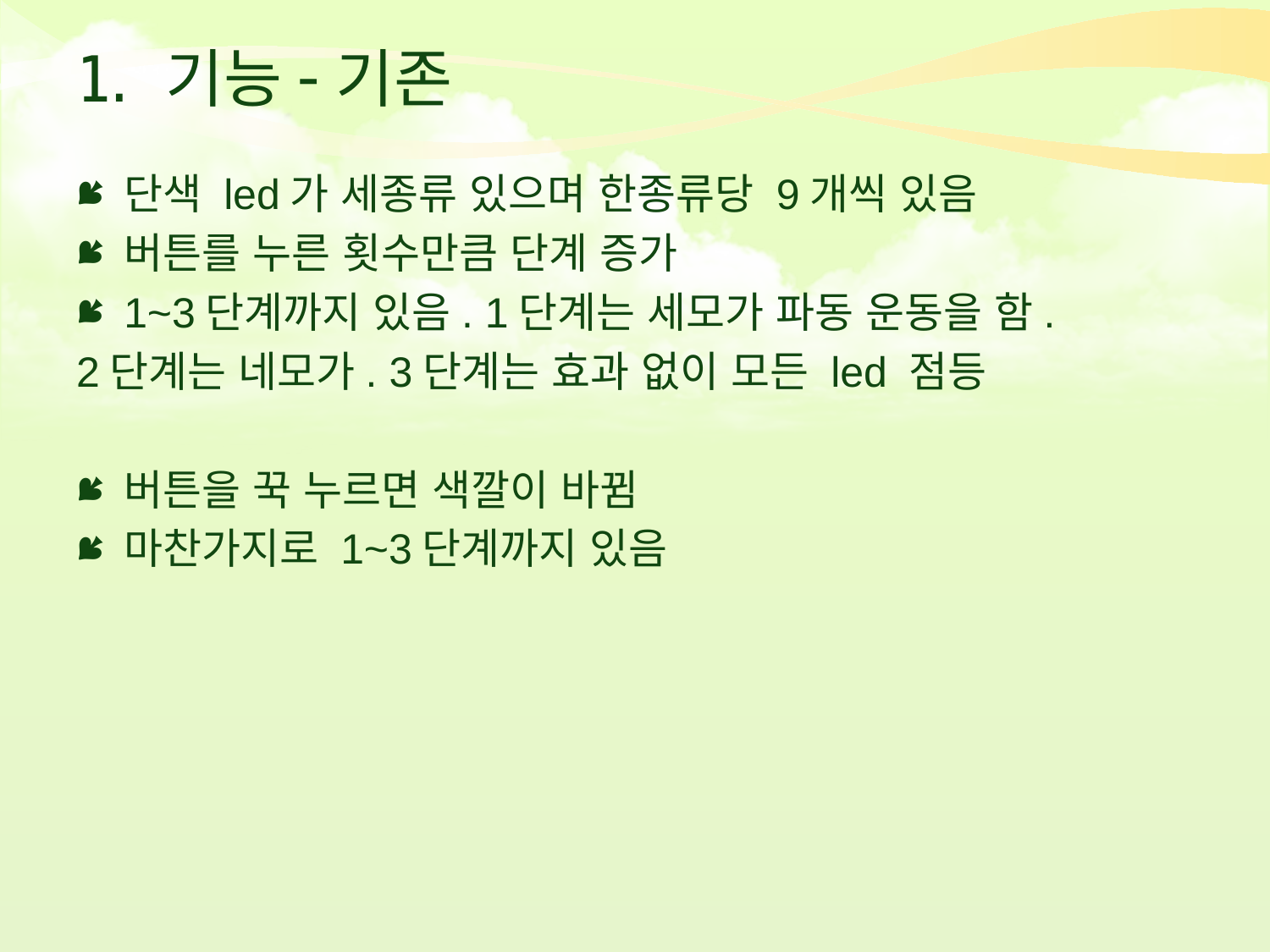

# 1. 기능-기존
단색 led가 세종류 있으며 한종류당 9개씩 있음
버튼를 누른 횟수만큼 단계 증가
1~3단계까지 있음. 1단계는 세모가 파동 운동을 함.
2단계는 네모가. 3단계는 효과 없이 모든 led 점등

버튼을 꾹 누르면 색깔이 바뀜
마찬가지로 1~3단계까지 있음